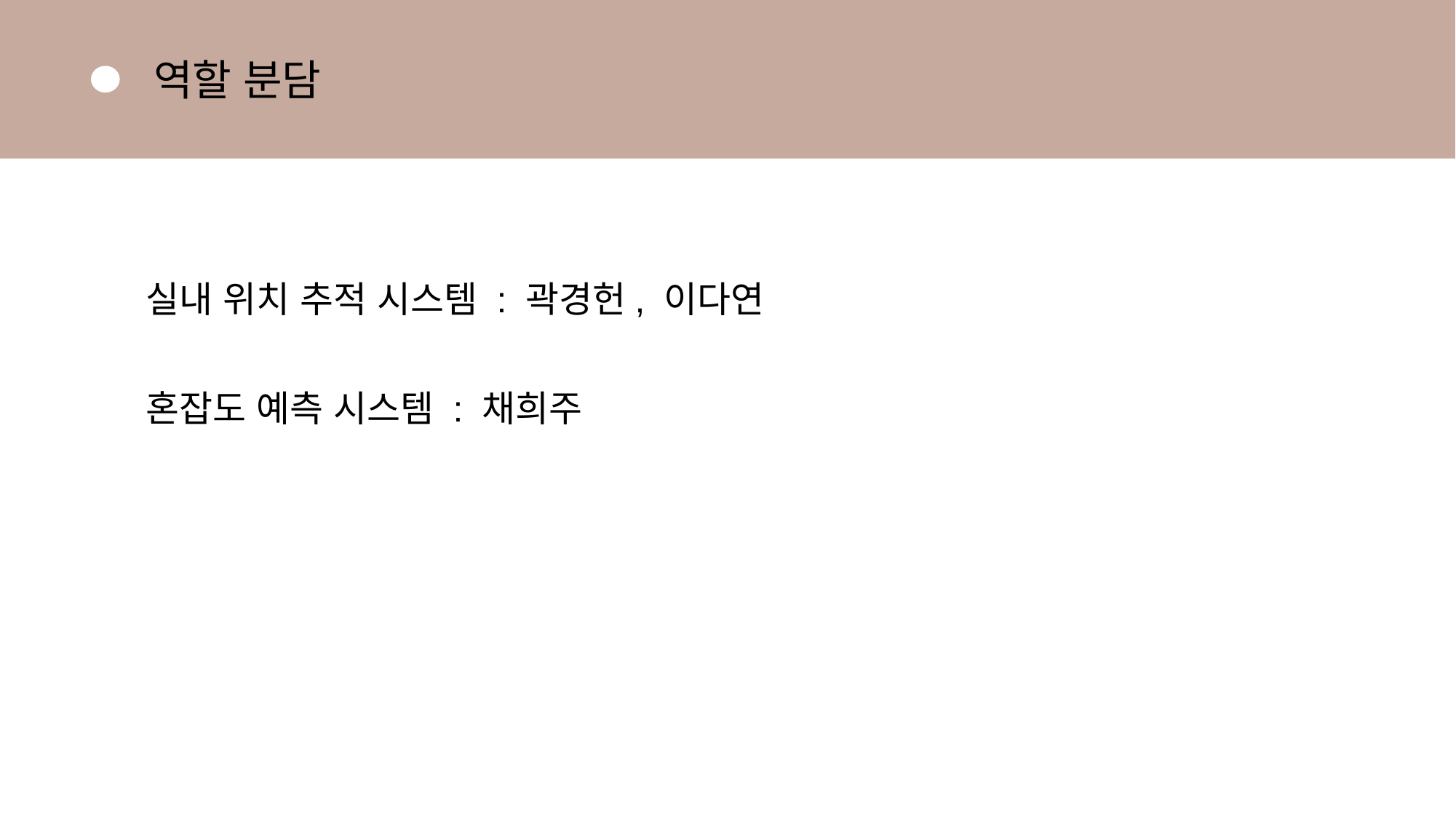

역할 분담
실내 위치 추적 시스템 : 곽경헌, 이다연

혼잡도 예측 시스템 : 채희주